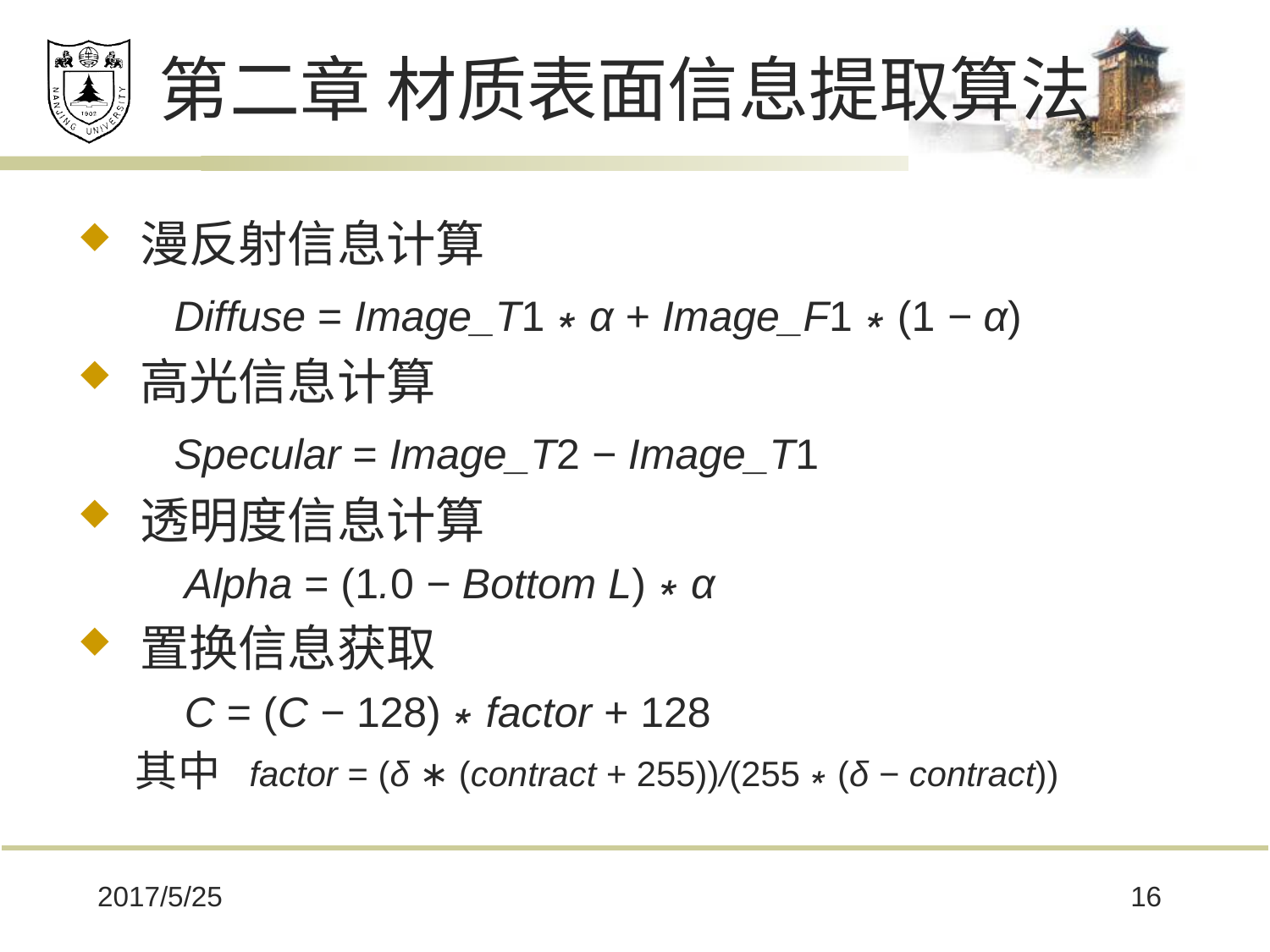

# 第二章 材质表面信息提取算法
漫反射信息计算
       Diffuse = Image_T1 ∗ α + Image_F1 ∗ (1 − α)
高光信息计算
       Specular = Image_T2 − Image_T1
透明度信息计算
         Alpha = (1.0 − Bottom L) ∗ α
置换信息获取
         C = (C − 128) ∗ factor + 128
     其中  factor = (δ ∗ (contract + 255))/(255 ∗ (δ − contract))
2017/5/25
16